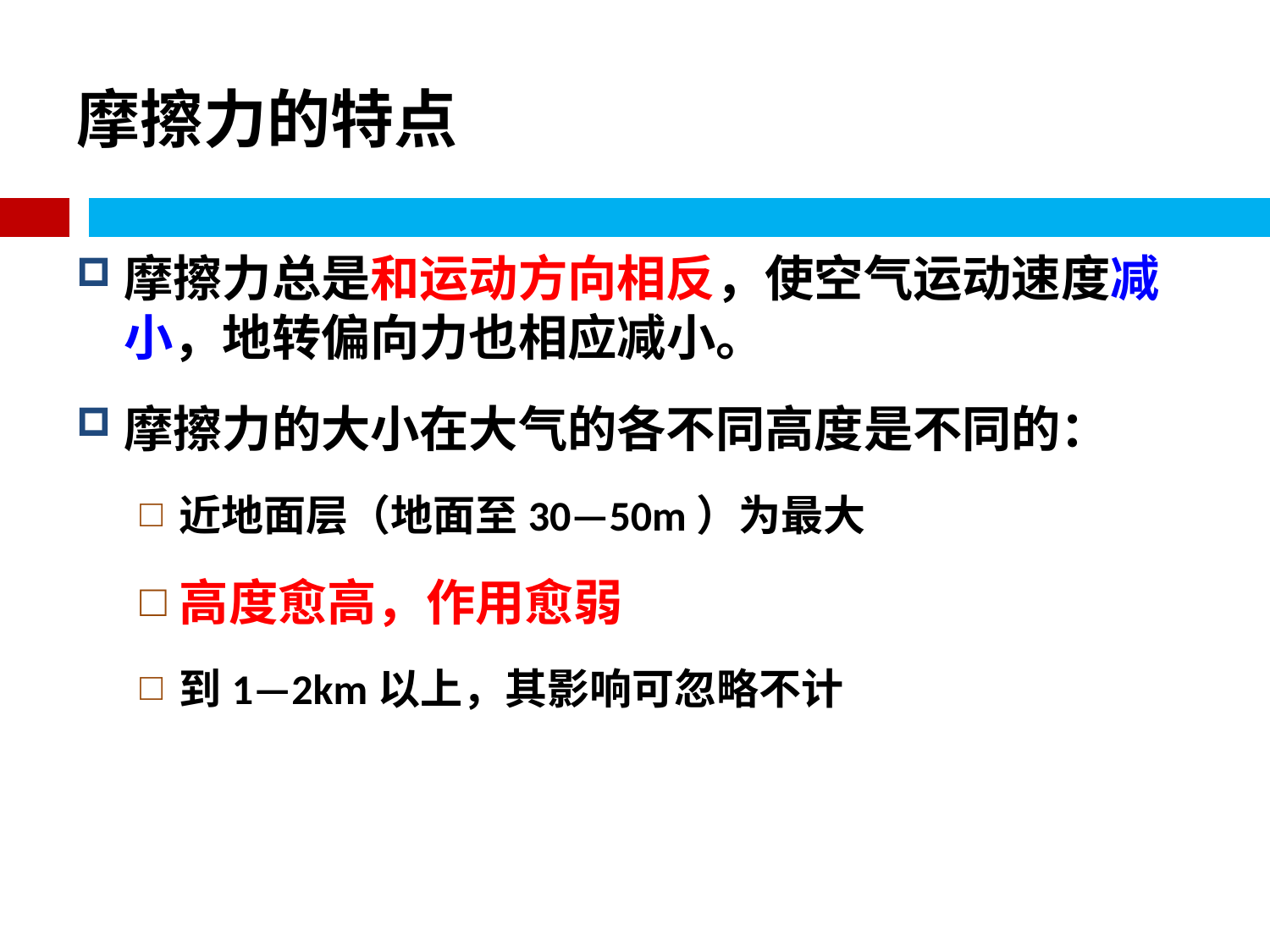

# 摩擦力的特点
摩擦力总是和运动方向相反，使空气运动速度减小，地转偏向力也相应减小。
摩擦力的大小在大气的各不同高度是不同的：
近地面层（地面至30—50m）为最大
高度愈高，作用愈弱
到1—2km以上，其影响可忽略不计